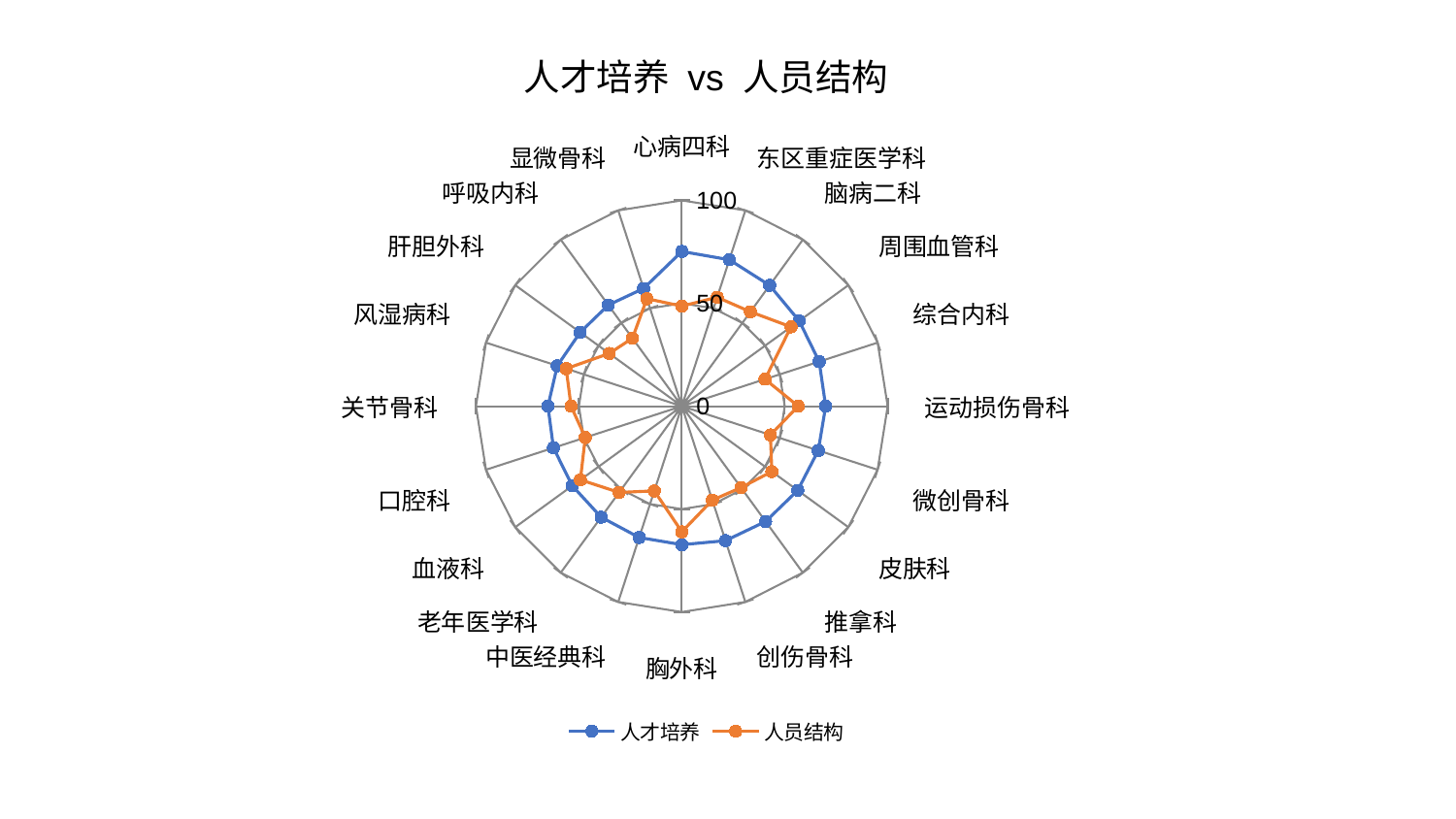

### Chart: 人才培养 vs 人员结构

| Category | 人才培养 | 人员结构 |
|---|---|---|
| 心病四科 | 75.17498727078663 | 48.63232559064024 |
| 东区重症医学科 | 74.81295503012005 | 55.649271777410746 |
| 脑病二科 | 72.58078451128684 | 56.69461773715861 |
| 周围血管科 | 70.49435291444117 | 65.57949100542523 |
| 综合内科 | 70.17125100940298 | 42.52211461130988 |
| 运动损伤骨科 | 69.89625628515114 | 56.53139564644016 |
| 微创骨科 | 69.70132877811426 | 45.2670075784833 |
| 皮肤科 | 69.58284561419968 | 54.0771090299728 |
| 推拿科 | 69.26142333843062 | 48.92421768635385 |
| 创伤骨科 | 68.72702767257108 | 48.01201940871534 |
| 胸外科 | 67.30581764917349 | 61.05209818111784 |
| 中医经典科 | 67.08787104150066 | 43.289041208293526 |
| 老年医学科 | 66.66478940006469 | 51.794163496728665 |
| 血液科 | 65.78746787378348 | 60.90835740435315 |
| 口腔科 | 65.5666282898079 | 49.29831595223982 |
| 关节骨科 | 65.0288617336075 | 53.81178893275821 |
| 风湿病科 | 63.6054141954048 | 59.05211198162183 |
| 肝胆外科 | 61.01288246599453 | 43.58375878766895 |
| 呼吸内科 | 60.74275378817432 | 40.8263302248906 |
| 显微骨科 | 60.14298002900921 | 54.93028333648826 |
140